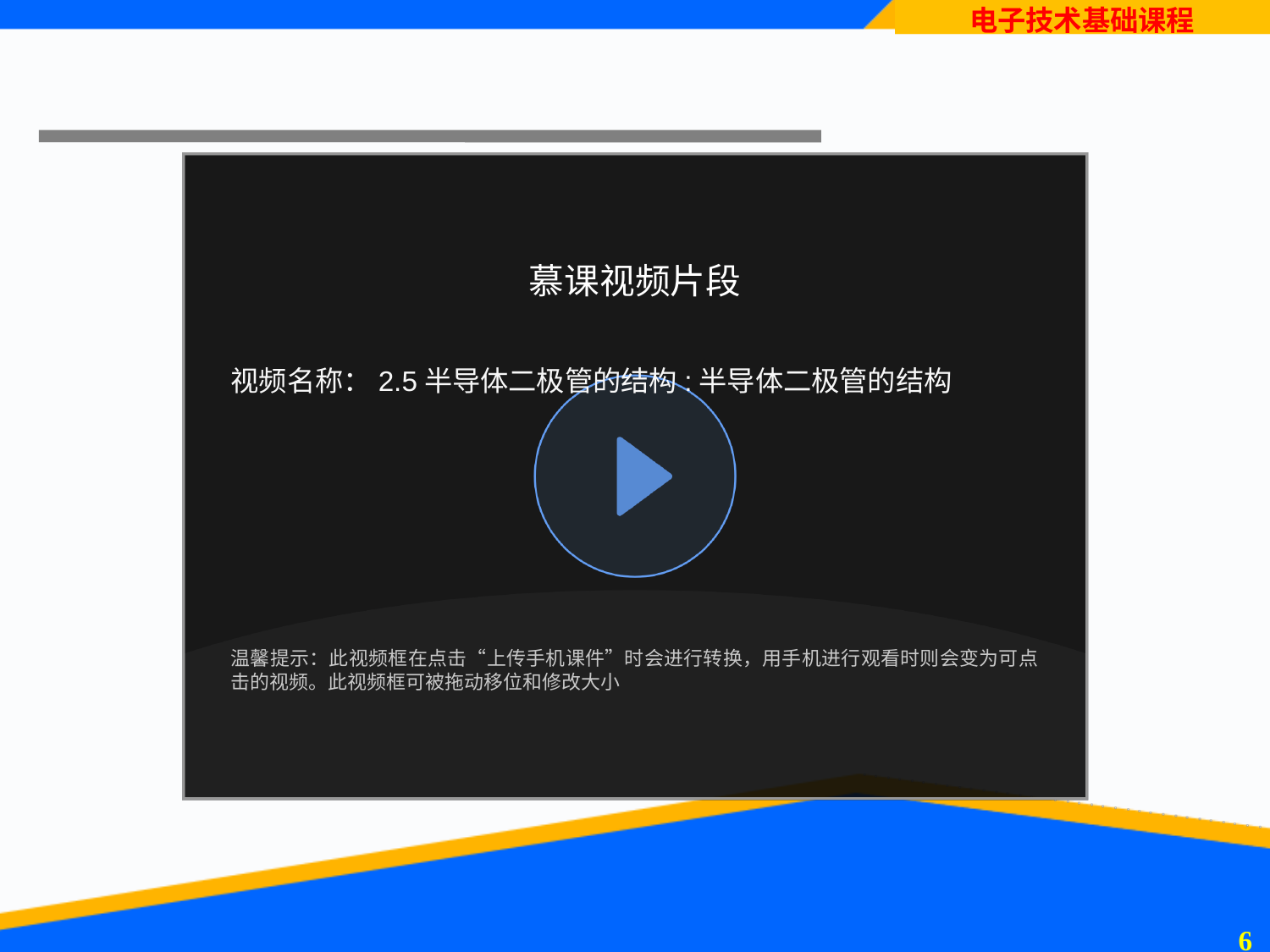

#
慕课视频片段

视频名称：2.5半导体二极管的结构:半导体二极管的结构

温馨提示：此视频框在点击“上传手机课件”时会进行转换，用手机进行观看时则会变为可点击的视频。此视频框可被拖动移位和修改大小

6